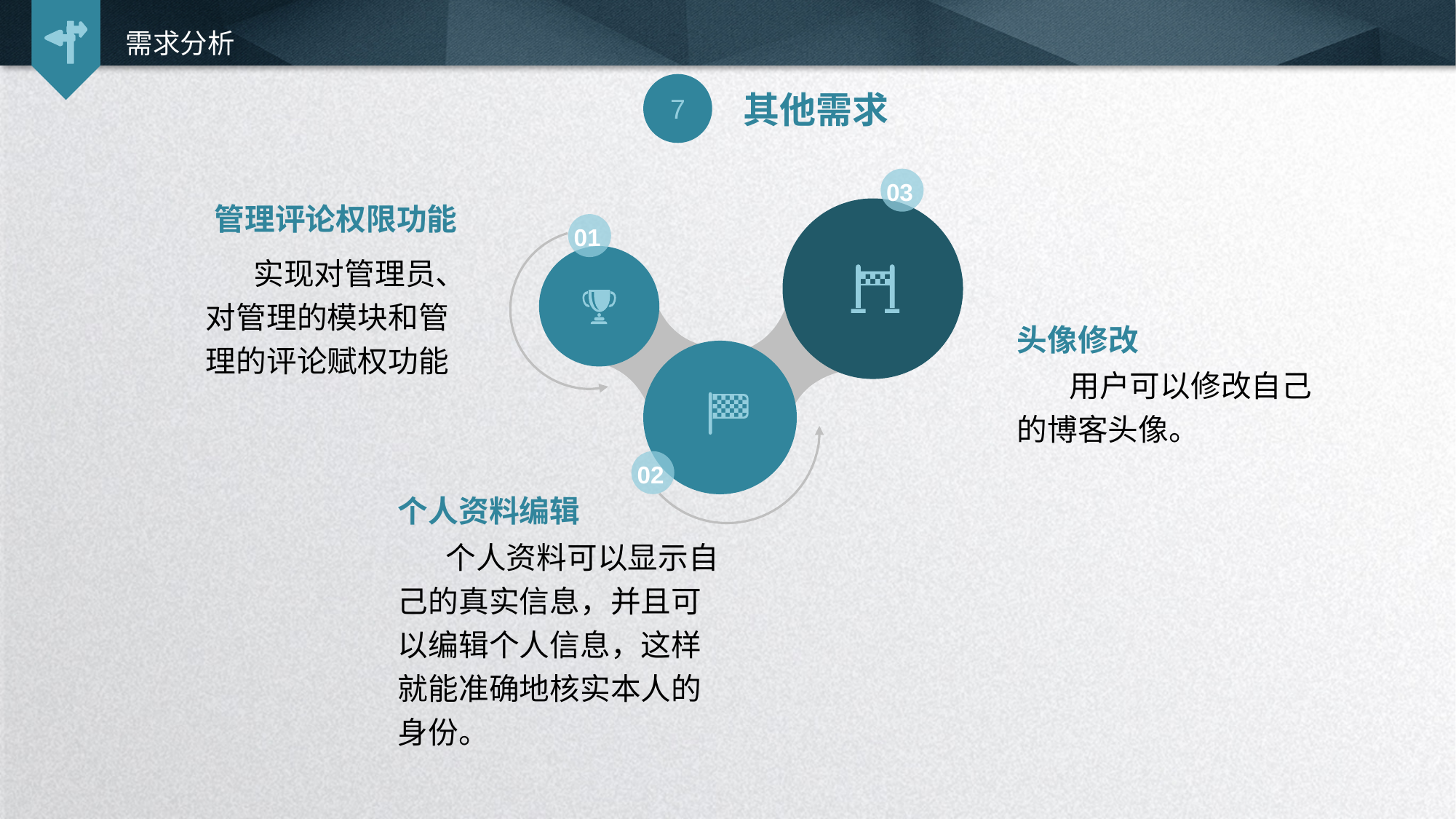

需求分析
7
其他需求

03
管理评论权限功能

01

         实现对管理员、对管理的模块和管理的评论赋权功能

头像修改

          用户可以修改自己的博客头像。

02
个人资料编辑
         个人资料可以显示自己的真实信息，并且可以编辑个人信息，这样就能准确地核实本人的身份。
延时符